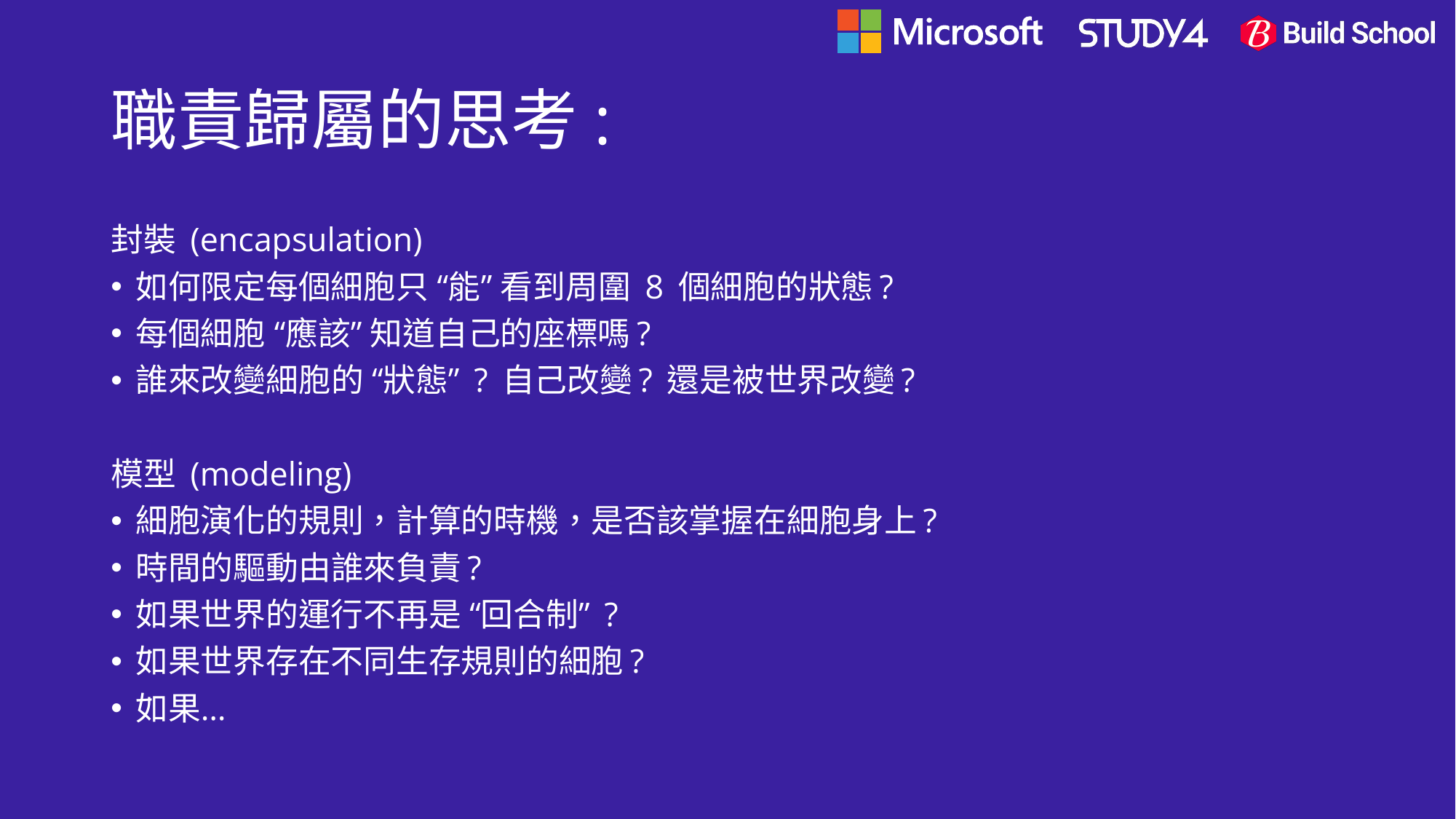

# 職責歸屬的思考:
封裝 (encapsulation)
如何限定每個細胞只 “能” 看到周圍 8 個細胞的狀態?
每個細胞 “應該” 知道自己的座標嗎?
誰來改變細胞的 “狀態” ? 自己改變? 還是被世界改變?

模型 (modeling)
細胞演化的規則，計算的時機，是否該掌握在細胞身上?
時間的驅動由誰來負責?
如果世界的運行不再是 “回合制” ?
如果世界存在不同生存規則的細胞?
如果…